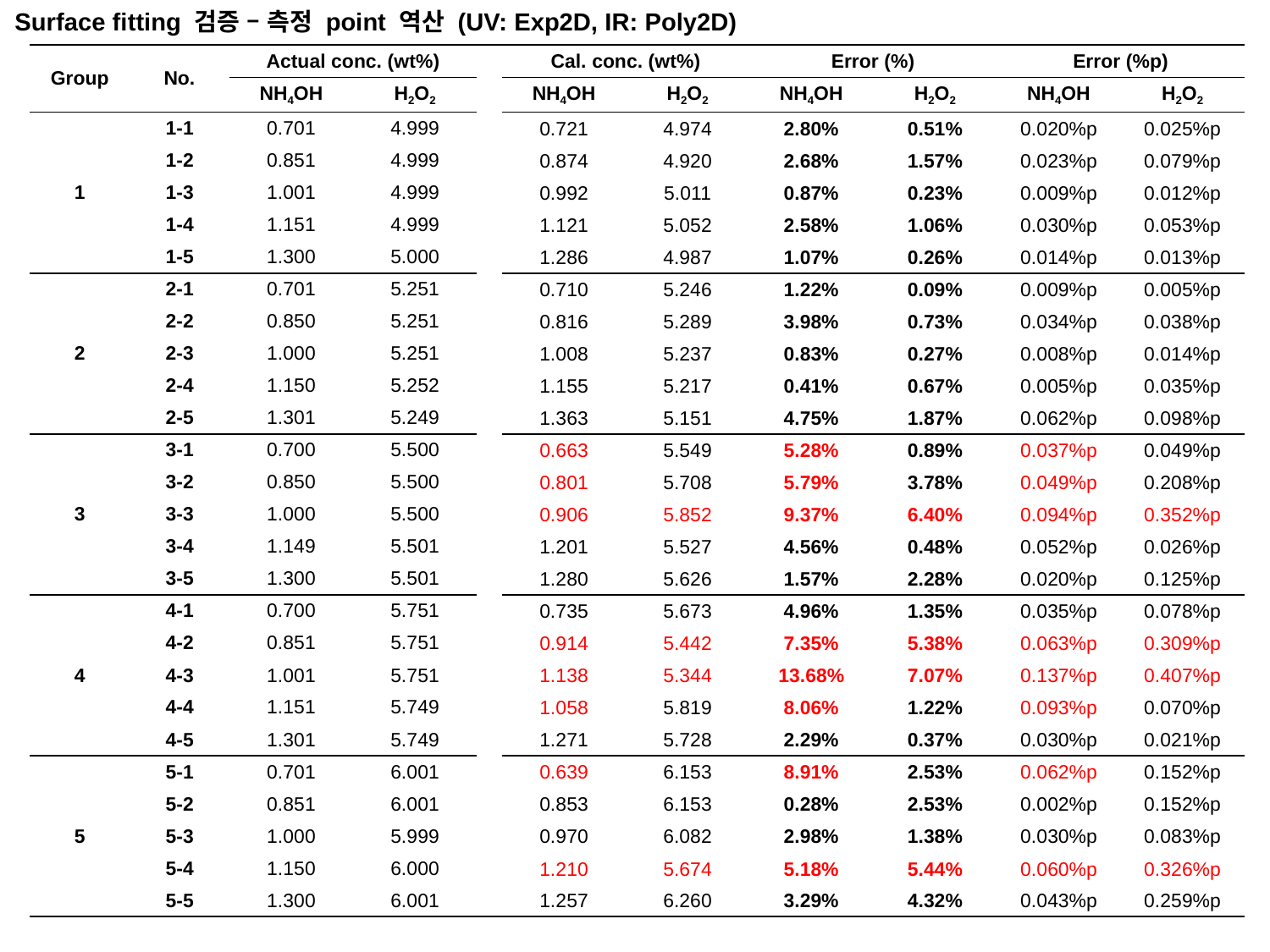

Surface fitting 검증 – 측정 point 역산 (UV: Exp2D, IR: Poly2D)
| Group | No. | Actual conc. (wt%) |  |  | Cal. conc. (wt%) |  | Error (%) |  | Error (%p) |  |
| --- | --- | --- | --- | --- | --- | --- | --- | --- | --- | --- |
|  |  | NH4OH | H2O2 |  | NH4OH | H2O2 | NH4OH | H2O2 | NH4OH | H2O2 |
| 1 | 1-1 | 0.701 | 4.999 |  | 0.721 | 4.974 | 2.80% | 0.51% | 0.020%p | 0.025%p |
|  | 1-2 | 0.851 | 4.999 |  | 0.874 | 4.920 | 2.68% | 1.57% | 0.023%p | 0.079%p |
|  | 1-3 | 1.001 | 4.999 |  | 0.992 | 5.011 | 0.87% | 0.23% | 0.009%p | 0.012%p |
|  | 1-4 | 1.151 | 4.999 |  | 1.121 | 5.052 | 2.58% | 1.06% | 0.030%p | 0.053%p |
|  | 1-5 | 1.300 | 5.000 |  | 1.286 | 4.987 | 1.07% | 0.26% | 0.014%p | 0.013%p |
| 2 | 2-1 | 0.701 | 5.251 |  | 0.710 | 5.246 | 1.22% | 0.09% | 0.009%p | 0.005%p |
|  | 2-2 | 0.850 | 5.251 |  | 0.816 | 5.289 | 3.98% | 0.73% | 0.034%p | 0.038%p |
|  | 2-3 | 1.000 | 5.251 |  | 1.008 | 5.237 | 0.83% | 0.27% | 0.008%p | 0.014%p |
|  | 2-4 | 1.150 | 5.252 |  | 1.155 | 5.217 | 0.41% | 0.67% | 0.005%p | 0.035%p |
|  | 2-5 | 1.301 | 5.249 |  | 1.363 | 5.151 | 4.75% | 1.87% | 0.062%p | 0.098%p |
| 3 | 3-1 | 0.700 | 5.500 |  | 0.663 | 5.549 | 5.28% | 0.89% | 0.037%p | 0.049%p |
|  | 3-2 | 0.850 | 5.500 |  | 0.801 | 5.708 | 5.79% | 3.78% | 0.049%p | 0.208%p |
|  | 3-3 | 1.000 | 5.500 |  | 0.906 | 5.852 | 9.37% | 6.40% | 0.094%p | 0.352%p |
|  | 3-4 | 1.149 | 5.501 |  | 1.201 | 5.527 | 4.56% | 0.48% | 0.052%p | 0.026%p |
|  | 3-5 | 1.300 | 5.501 |  | 1.280 | 5.626 | 1.57% | 2.28% | 0.020%p | 0.125%p |
| 4 | 4-1 | 0.700 | 5.751 |  | 0.735 | 5.673 | 4.96% | 1.35% | 0.035%p | 0.078%p |
|  | 4-2 | 0.851 | 5.751 |  | 0.914 | 5.442 | 7.35% | 5.38% | 0.063%p | 0.309%p |
|  | 4-3 | 1.001 | 5.751 |  | 1.138 | 5.344 | 13.68% | 7.07% | 0.137%p | 0.407%p |
|  | 4-4 | 1.151 | 5.749 |  | 1.058 | 5.819 | 8.06% | 1.22% | 0.093%p | 0.070%p |
|  | 4-5 | 1.301 | 5.749 |  | 1.271 | 5.728 | 2.29% | 0.37% | 0.030%p | 0.021%p |
| 5 | 5-1 | 0.701 | 6.001 |  | 0.639 | 6.153 | 8.91% | 2.53% | 0.062%p | 0.152%p |
|  | 5-2 | 0.851 | 6.001 |  | 0.853 | 6.153 | 0.28% | 2.53% | 0.002%p | 0.152%p |
|  | 5-3 | 1.000 | 5.999 |  | 0.970 | 6.082 | 2.98% | 1.38% | 0.030%p | 0.083%p |
|  | 5-4 | 1.150 | 6.000 |  | 1.210 | 5.674 | 5.18% | 5.44% | 0.060%p | 0.326%p |
|  | 5-5 | 1.300 | 6.001 |  | 1.257 | 6.260 | 3.29% | 4.32% | 0.043%p | 0.259%p |